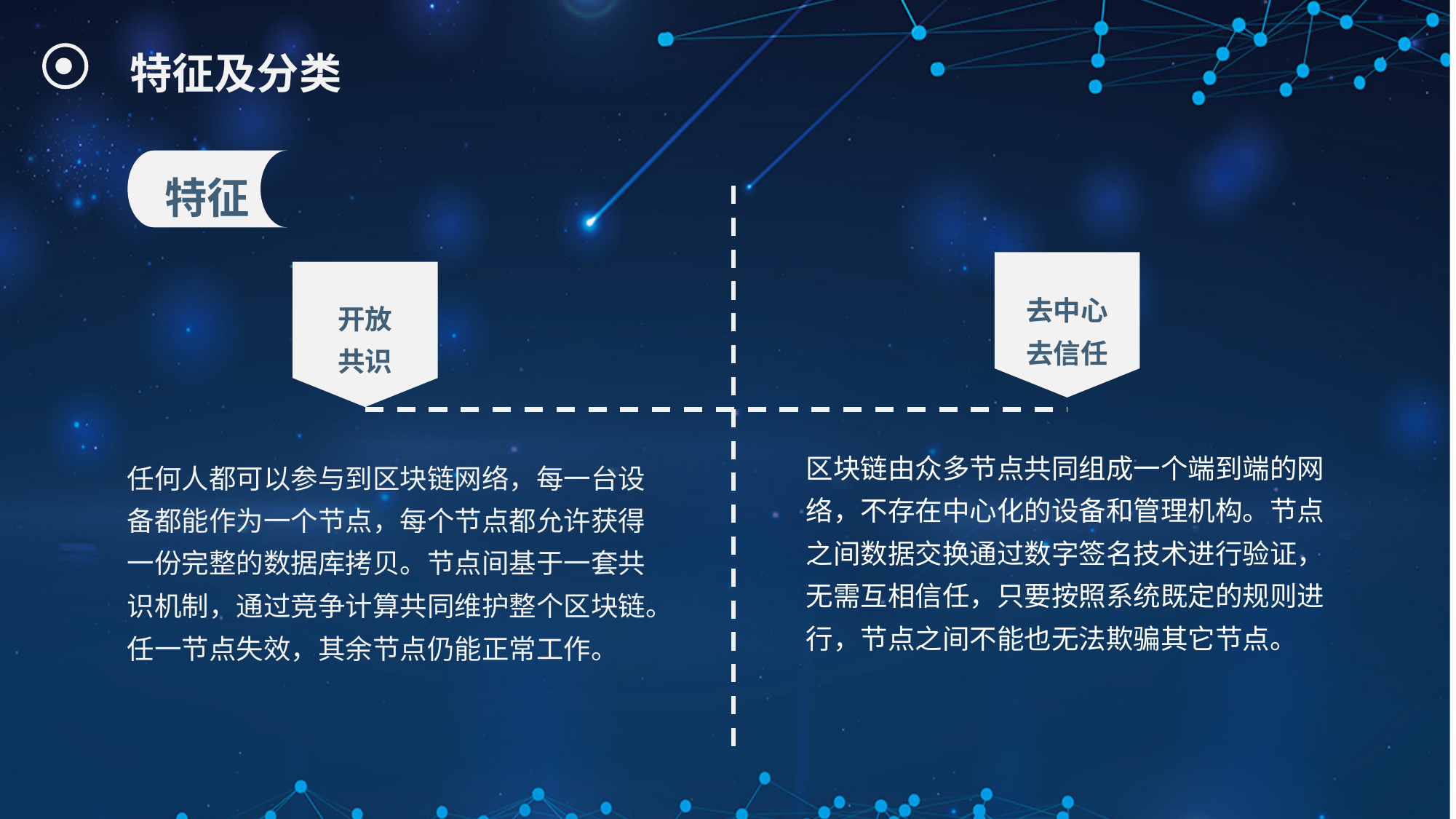

# 特征及分类
特征

去中心
去信任
开放
共识

区块链由众多节点共同组成一个端到端的网络，不存在中心化的设备和管理机构。节点之间数据交换通过数字签名技术进行验证，无需互相信任，只要按照系统既定的规则进行，节点之间不能也无法欺骗其它节点。
任何人都可以参与到区块链网络，每一台设备都能作为一个节点，每个节点都允许获得一份完整的数据库拷贝。节点间基于一套共识机制，通过竞争计算共同维护整个区块链。任一节点失效，其余节点仍能正常工作。